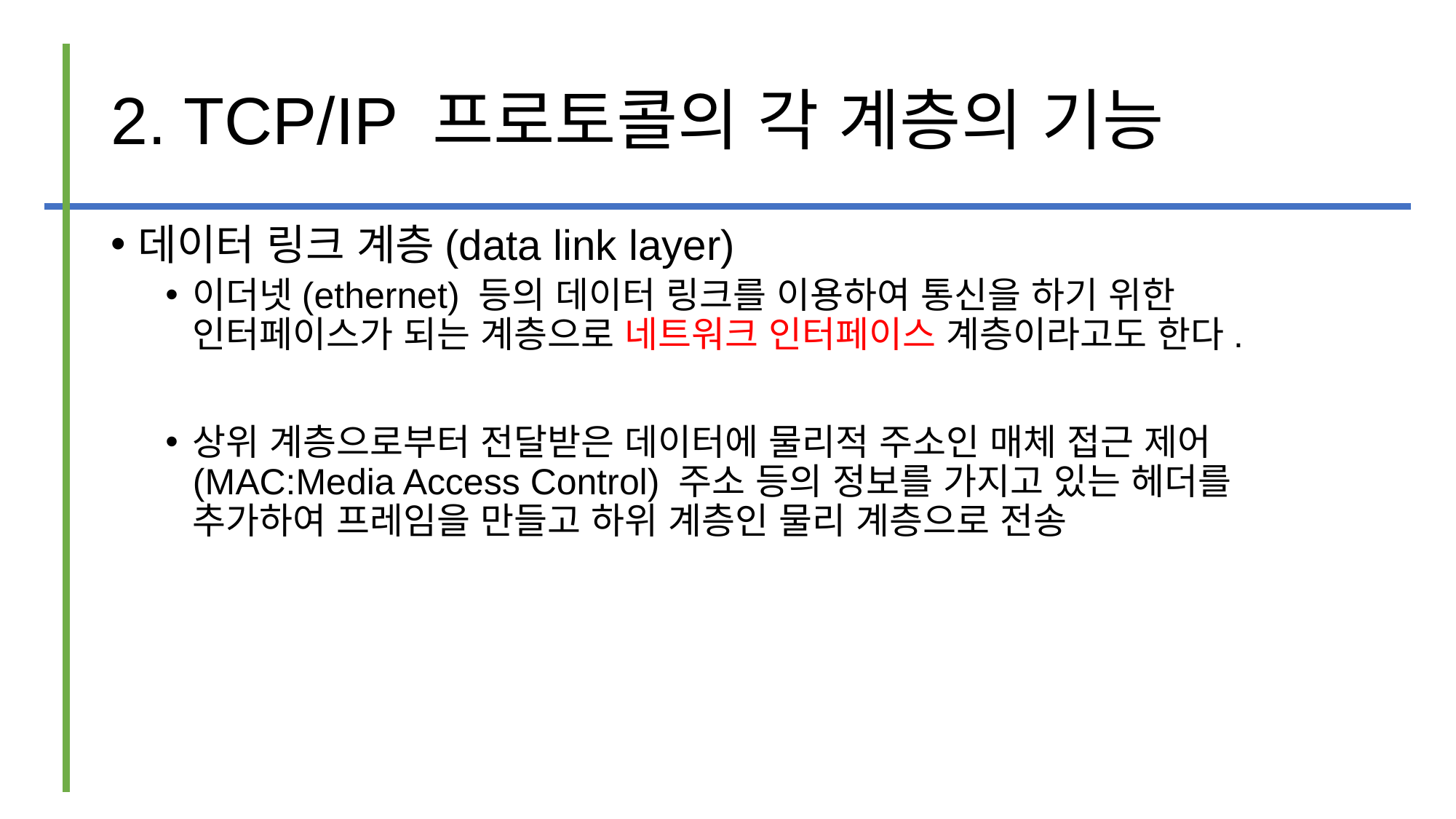

# 2. TCP/IP 프로토콜의 각 계층의 기능
데이터 링크 계층(data link layer)
이더넷(ethernet) 등의 데이터 링크를 이용하여 통신을 하기 위한 인터페이스가 되는 계층으로 네트워크 인터페이스 계층이라고도 한다.

상위 계층으로부터 전달받은 데이터에 물리적 주소인 매체 접근 제어(MAC:Media Access Control) 주소 등의 정보를 가지고 있는 헤더를 추가하여 프레임을 만들고 하위 계층인 물리 계층으로 전송